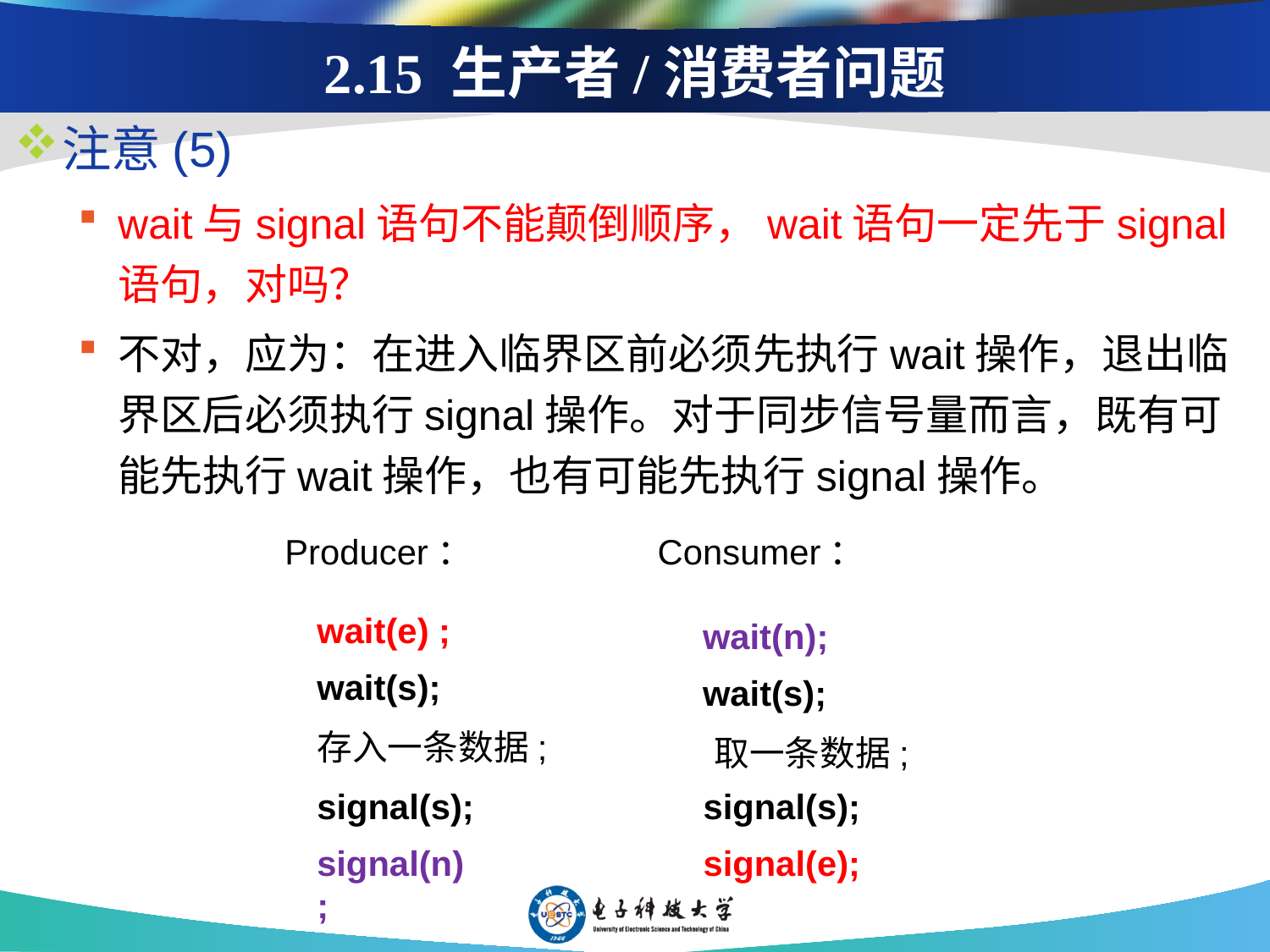

# 2.15 生产者/消费者问题
注意(5)
wait与signal语句不能颠倒顺序，wait语句一定先于signal语句，对吗？
不对，应为：在进入临界区前必须先执行wait操作，退出临界区后必须执行signal操作。对于同步信号量而言，既有可能先执行wait操作，也有可能先执行signal操作。

Consumer：
Producer：
wait(e) ;
wait(n);
wait(s);
wait(s);
存入一条数据;
取一条数据;
signal(s);
signal(s);
signal(n);
signal(e);